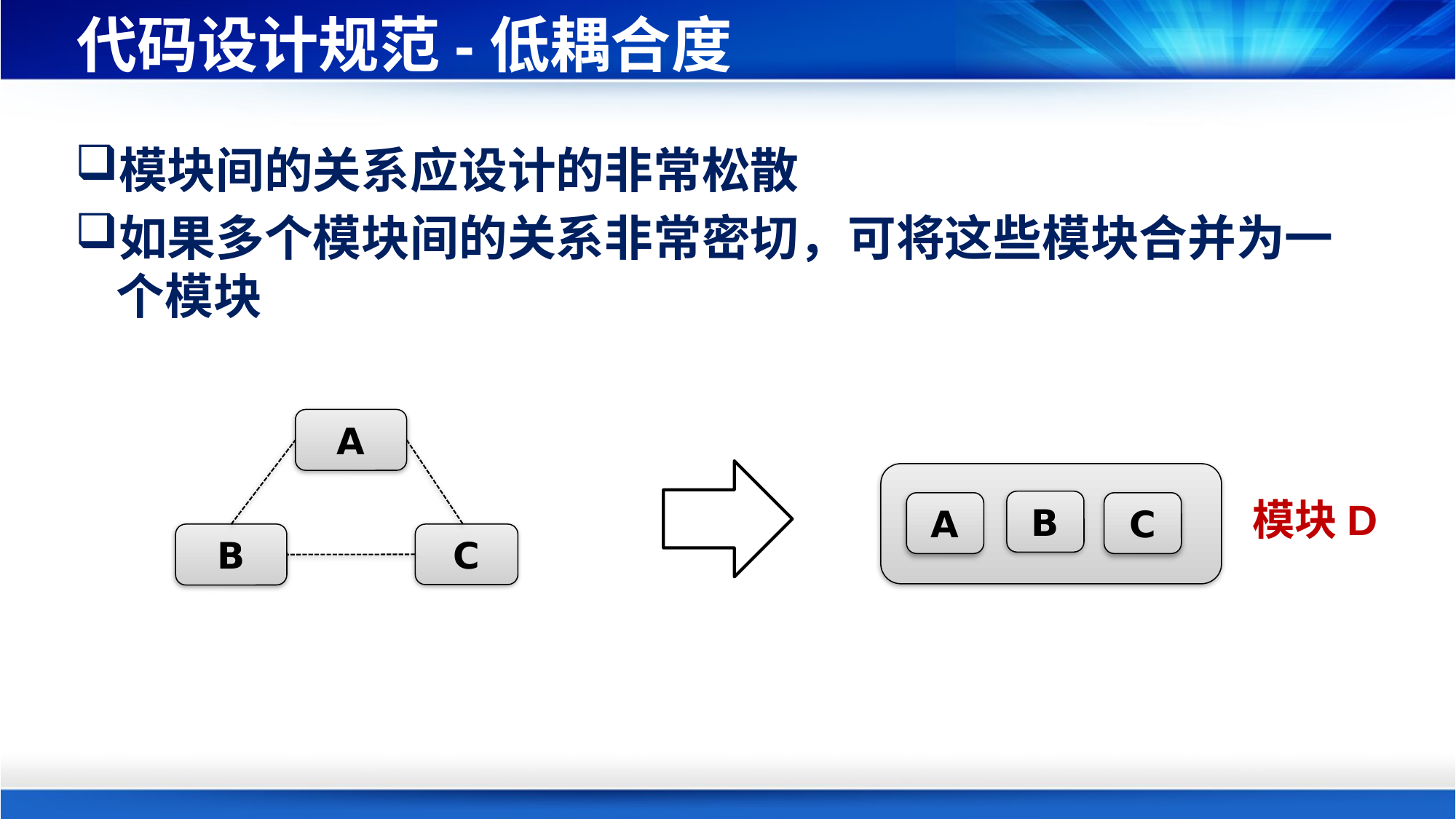

# 代码设计规范-低耦合度
模块间的关系应设计的非常松散
如果多个模块间的关系非常密切，可将这些模块合并为一个模块

A

模块D
B
A
C
B
C